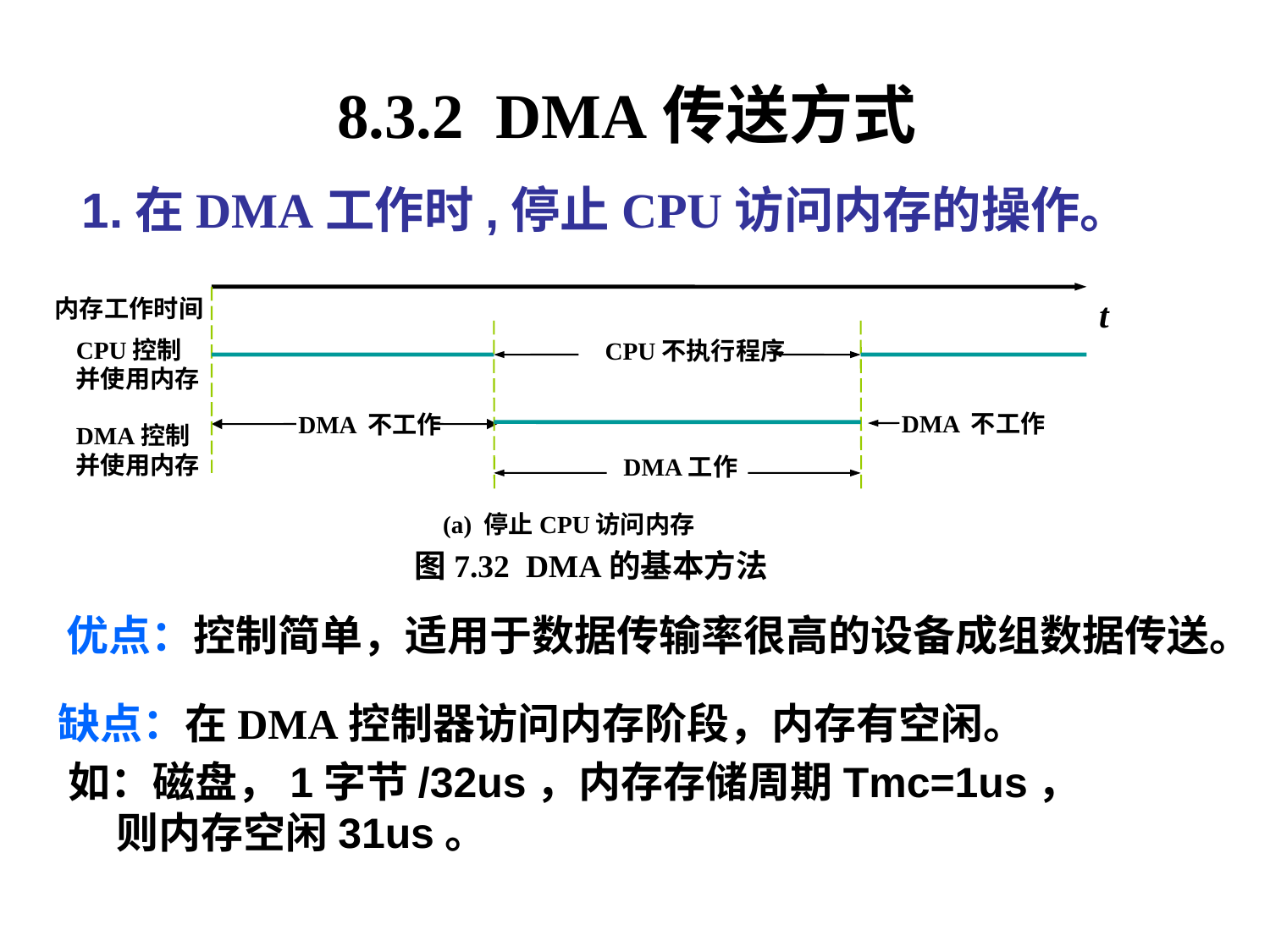

8.3.2  DMA传送方式
  1.在DMA工作时,停止CPU访问内存的操作。
内存工作时间

t

CPU控制
并使用内存

CPU不执行程序

DMA 不工作
DMA 不工作
DMA控制
并使用内存

   DMA工作

(a) 停止CPU访问内存
图7.32  DMA的基本方法
优点：控制简单，适用于数据传输率很高的设备成组数据传送。
缺点：在DMA控制器访问内存阶段，内存有空闲。

如：磁盘，1字节/32us，内存存储周期Tmc=1us，
    则内存空闲31us。